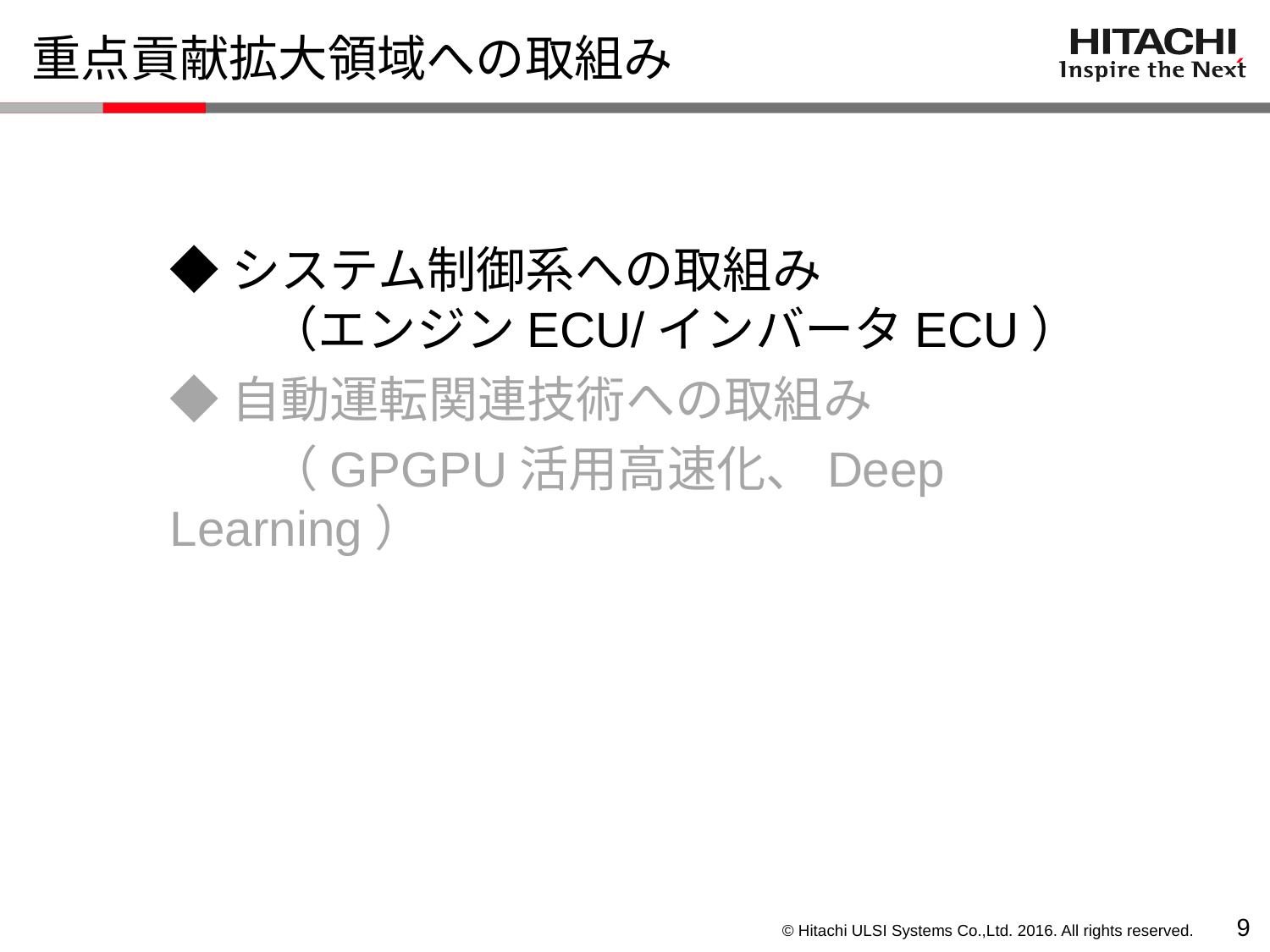

重点貢献拡大領域への取組み
◆システム制御系への取組み
　　（エンジンECU/インバータECU）
◆自動運転関連技術への取組み
　　（GPGPU活用高速化、Deep Learning）
9